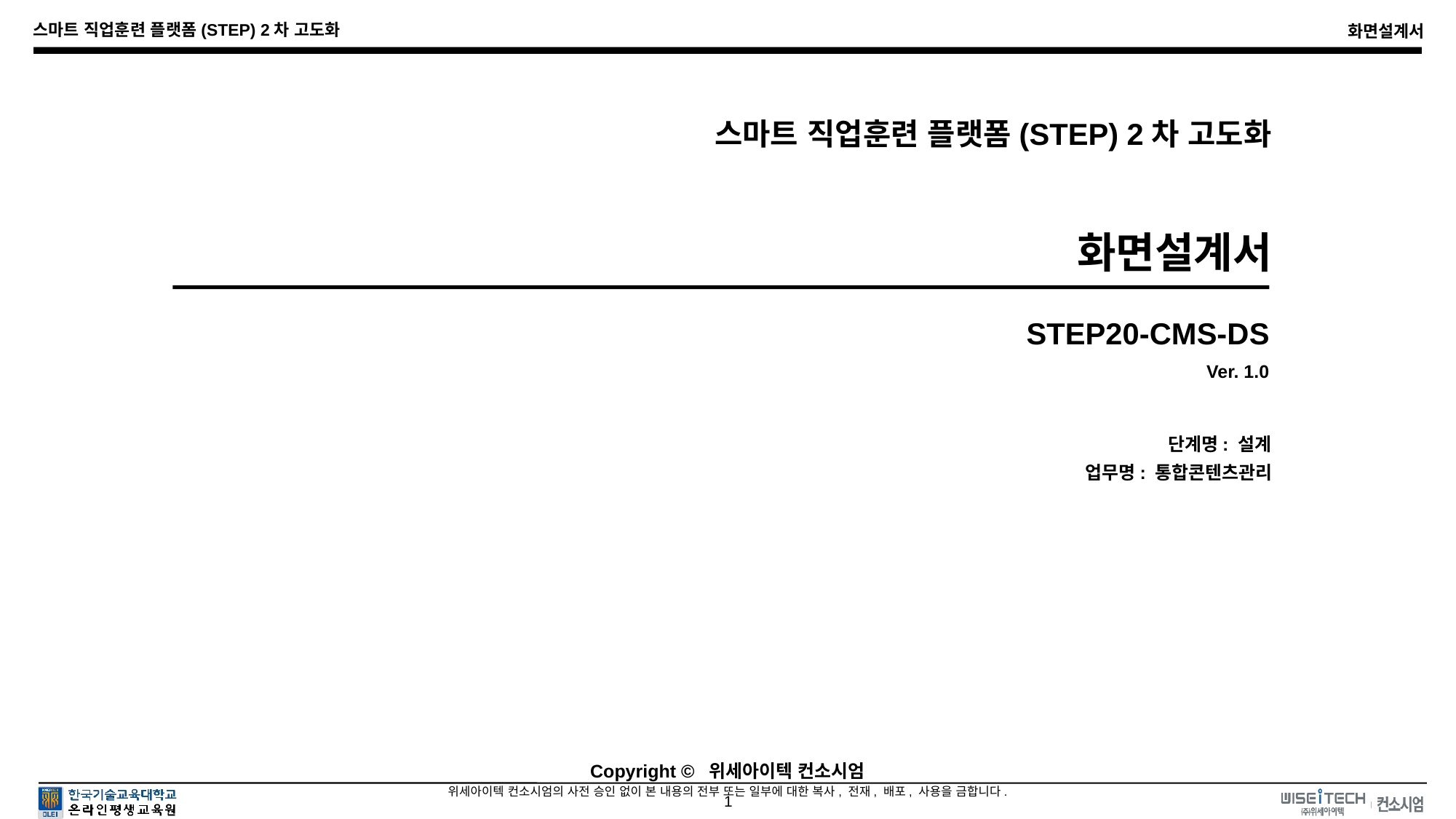

스마트 직업훈련 플랫폼(STEP) 2차 고도화
화면설계서

STEP20-CMS-DS
Ver. 1.0
단계명: 설계
업무명: 통합콘텐츠관리
Copyright ©  위세아이텍 컨소시엄
위세아이텍 컨소시엄의 사전 승인 없이 본 내용의 전부 또는 일부에 대한 복사, 전재, 배포, 사용을 금합니다.